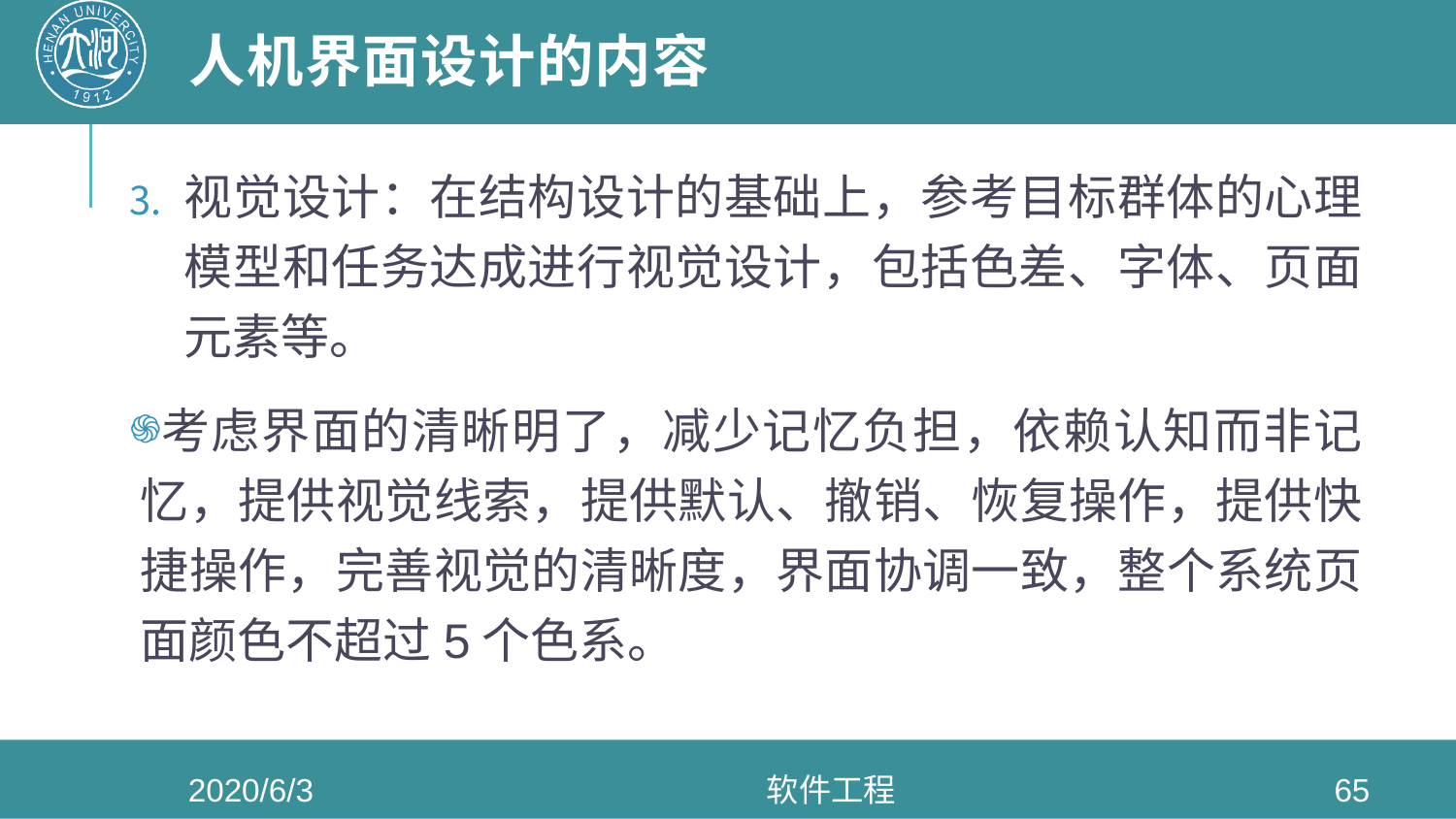

# 人机界面设计的内容
视觉设计：在结构设计的基础上，参考目标群体的心理模型和任务达成进行视觉设计，包括色差、字体、页面元素等。
考虑界面的清晰明了，减少记忆负担，依赖认知而非记忆，提供视觉线索，提供默认、撤销、恢复操作，提供快捷操作，完善视觉的清晰度，界面协调一致，整个系统页面颜色不超过5个色系。
2020/6/3
软件工程
65